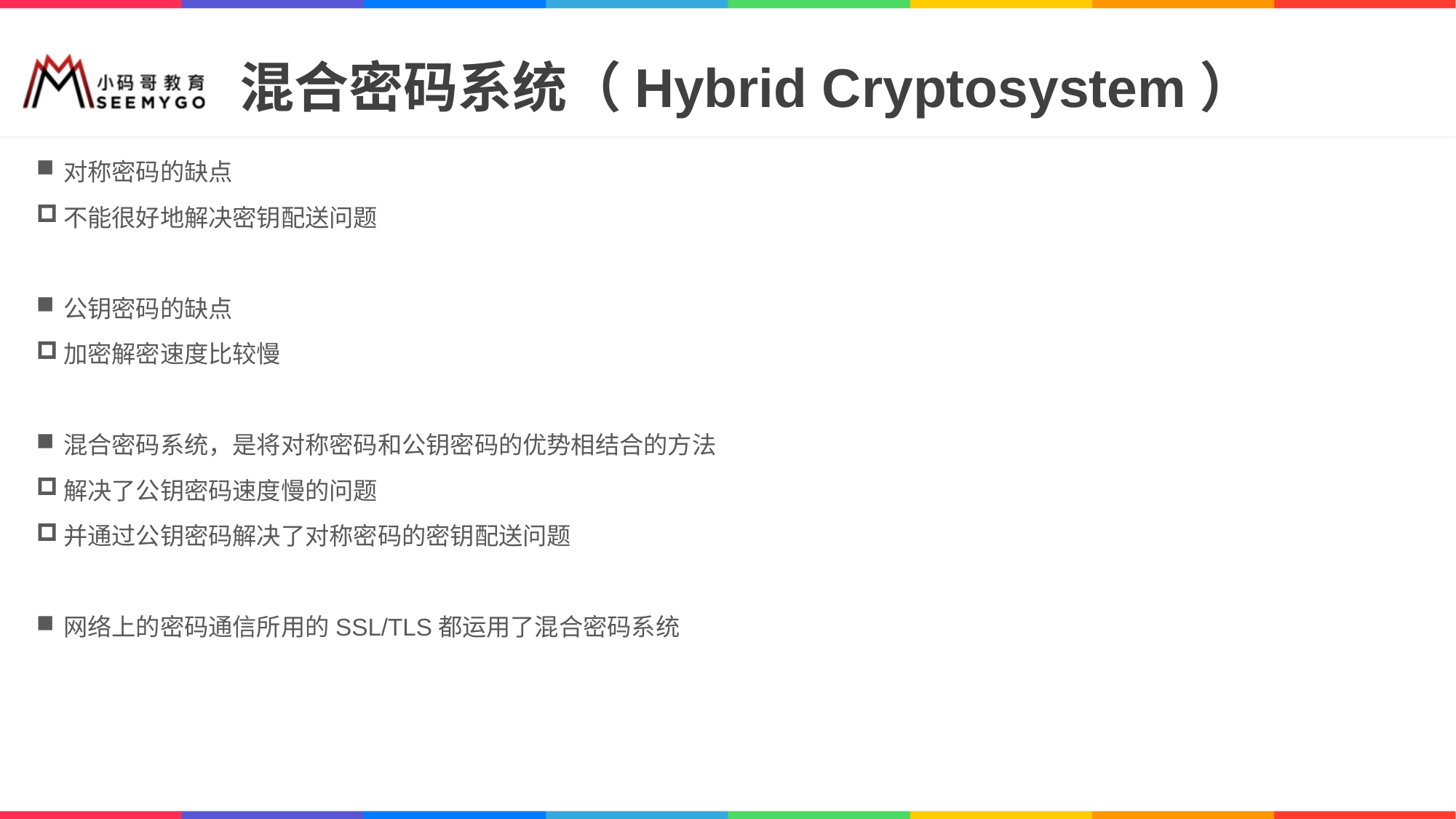

# 混合密码系统（Hybrid Cryptosystem）
对称密码的缺点
不能很好地解决密钥配送问题

公钥密码的缺点
加密解密速度比较慢

混合密码系统，是将对称密码和公钥密码的优势相结合的方法
解决了公钥密码速度慢的问题
并通过公钥密码解决了对称密码的密钥配送问题

网络上的密码通信所用的SSL/TLS都运用了混合密码系统